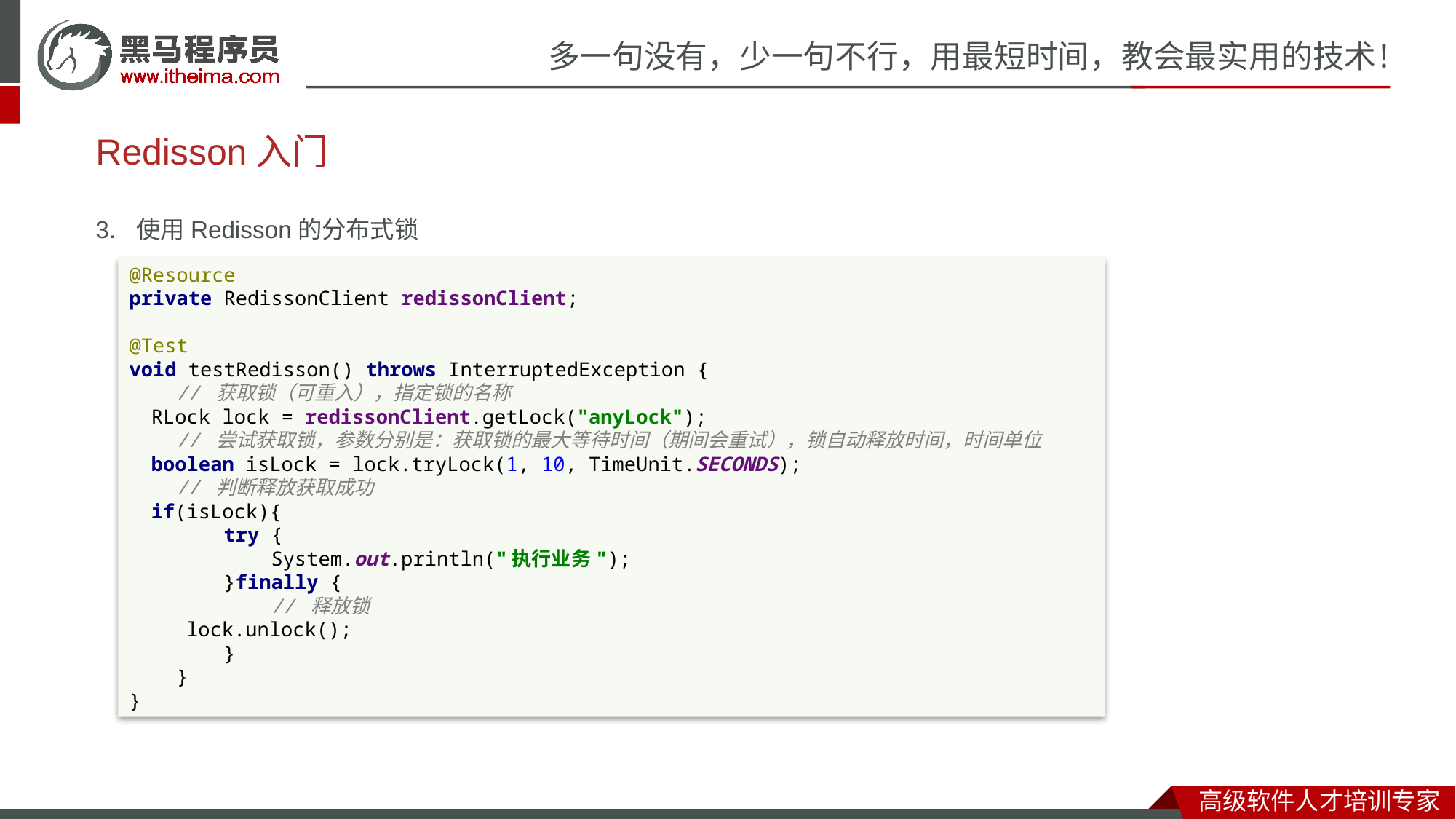

Redisson入门
使用Redisson的分布式锁
@Resource
private RedissonClient redissonClient;
@Test
void testRedisson() throws InterruptedException {
    // 获取锁（可重入），指定锁的名称
    RLock lock = redissonClient.getLock("anyLock");
    // 尝试获取锁，参数分别是：获取锁的最大等待时间（期间会重试），锁自动释放时间，时间单位
    boolean isLock = lock.tryLock(1, 10, TimeUnit.SECONDS);
    // 判断释放获取成功
    if(isLock){
        try {
            System.out.println("执行业务");
        }finally {
            // 释放锁
            lock.unlock();
        }
    }
}